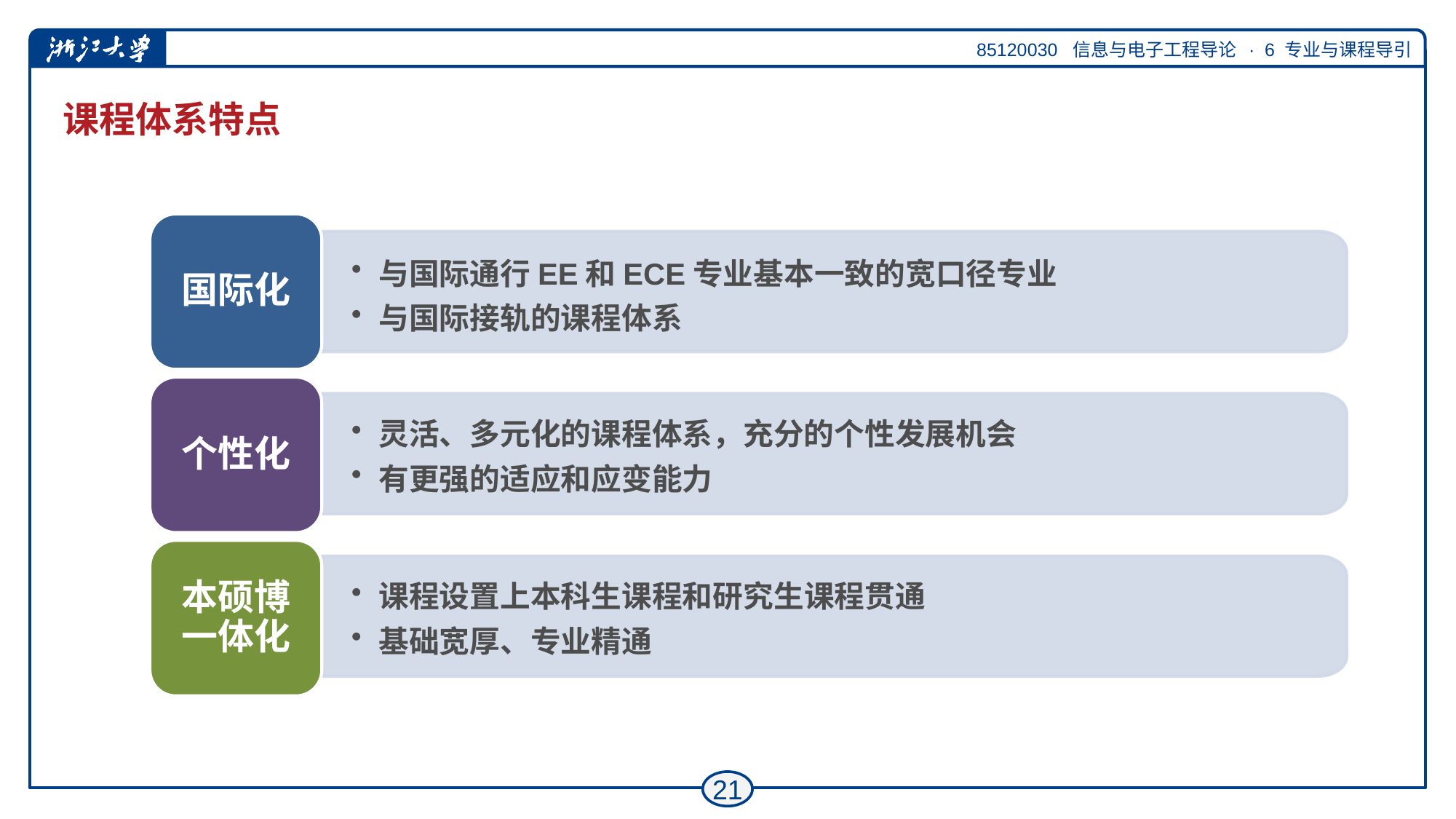

# 课程体系特点
国际化

与国际通行EE和ECE专业基本一致的宽口径专业
与国际接轨的课程体系

个性化
灵活、多元化的课程体系，充分的个性发展机会
有更强的适应和应变能力
本硕博
一体化
课程设置上本科生课程和研究生课程贯通
基础宽厚、专业精通